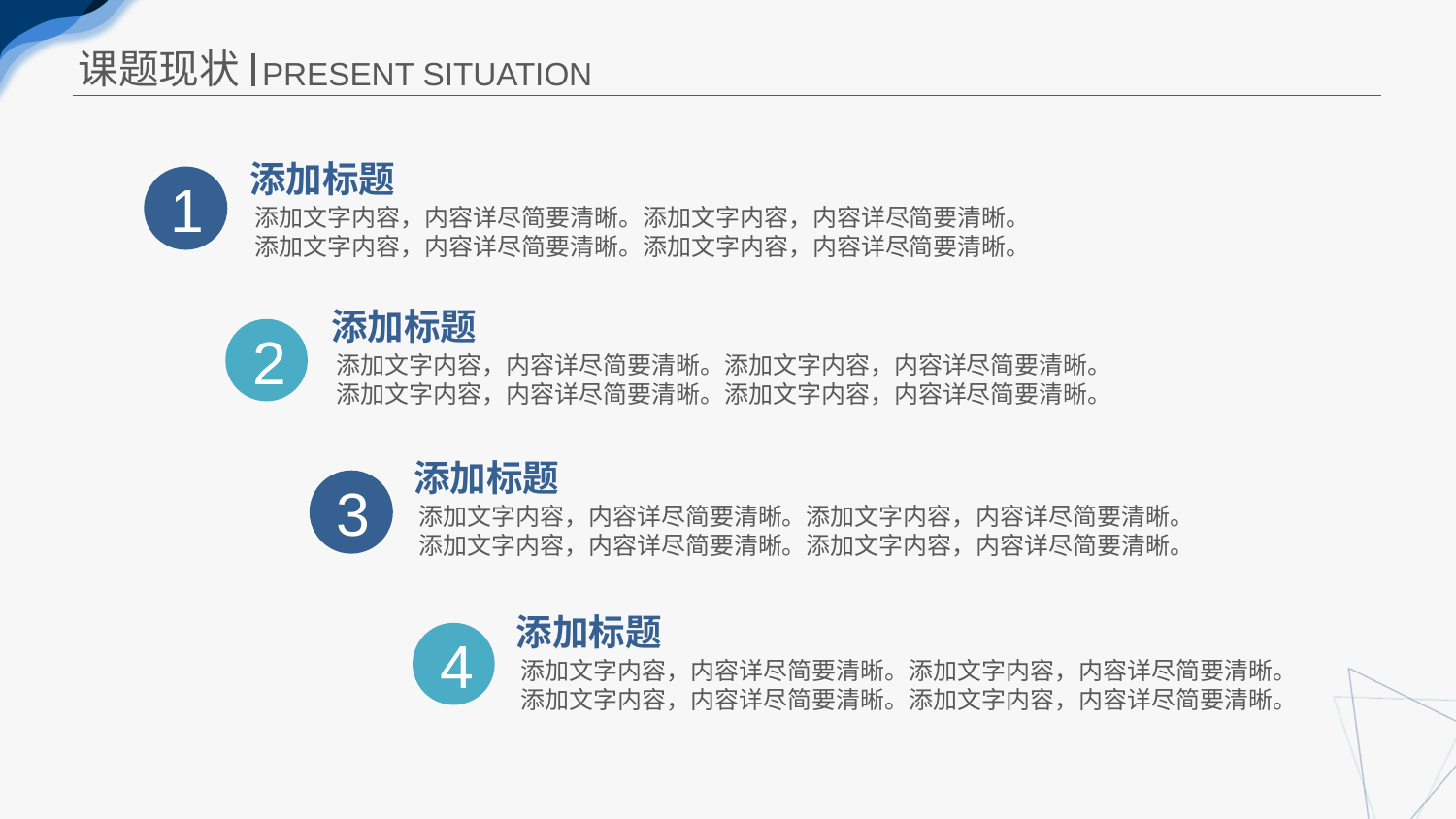

课题现状
PRESENT SITUATION
添加标题
1
添加文字内容，内容详尽简要清晰。添加文字内容，内容详尽简要清晰。
添加文字内容，内容详尽简要清晰。添加文字内容，内容详尽简要清晰。
添加标题

2
添加文字内容，内容详尽简要清晰。添加文字内容，内容详尽简要清晰。
添加文字内容，内容详尽简要清晰。添加文字内容，内容详尽简要清晰。
添加标题
3
添加文字内容，内容详尽简要清晰。添加文字内容，内容详尽简要清晰。
添加文字内容，内容详尽简要清晰。添加文字内容，内容详尽简要清晰。
添加标题

4
添加文字内容，内容详尽简要清晰。添加文字内容，内容详尽简要清晰。
添加文字内容，内容详尽简要清晰。添加文字内容，内容详尽简要清晰。